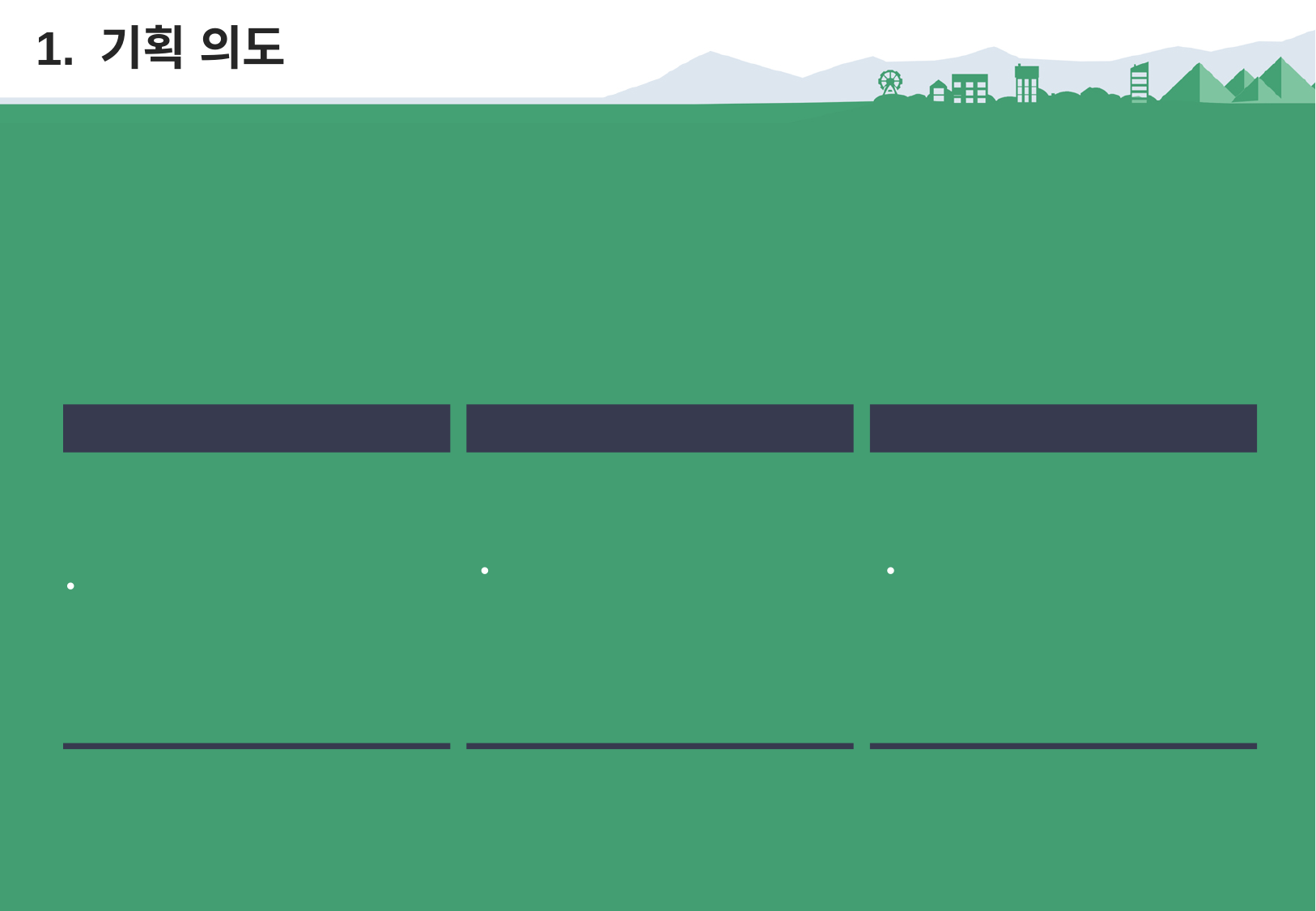

1. 기획 의도
무료함을 달래기 위해
새로움을 찾는 사람들
색다른 경험
성향에 따른 진입방식
운영 시스템 개선
평소 생각만 하던 활동들을 경험
 사용자의 성향에 따른 클래스 선택
기존에 있는 플랫폼의 장단점을 분석